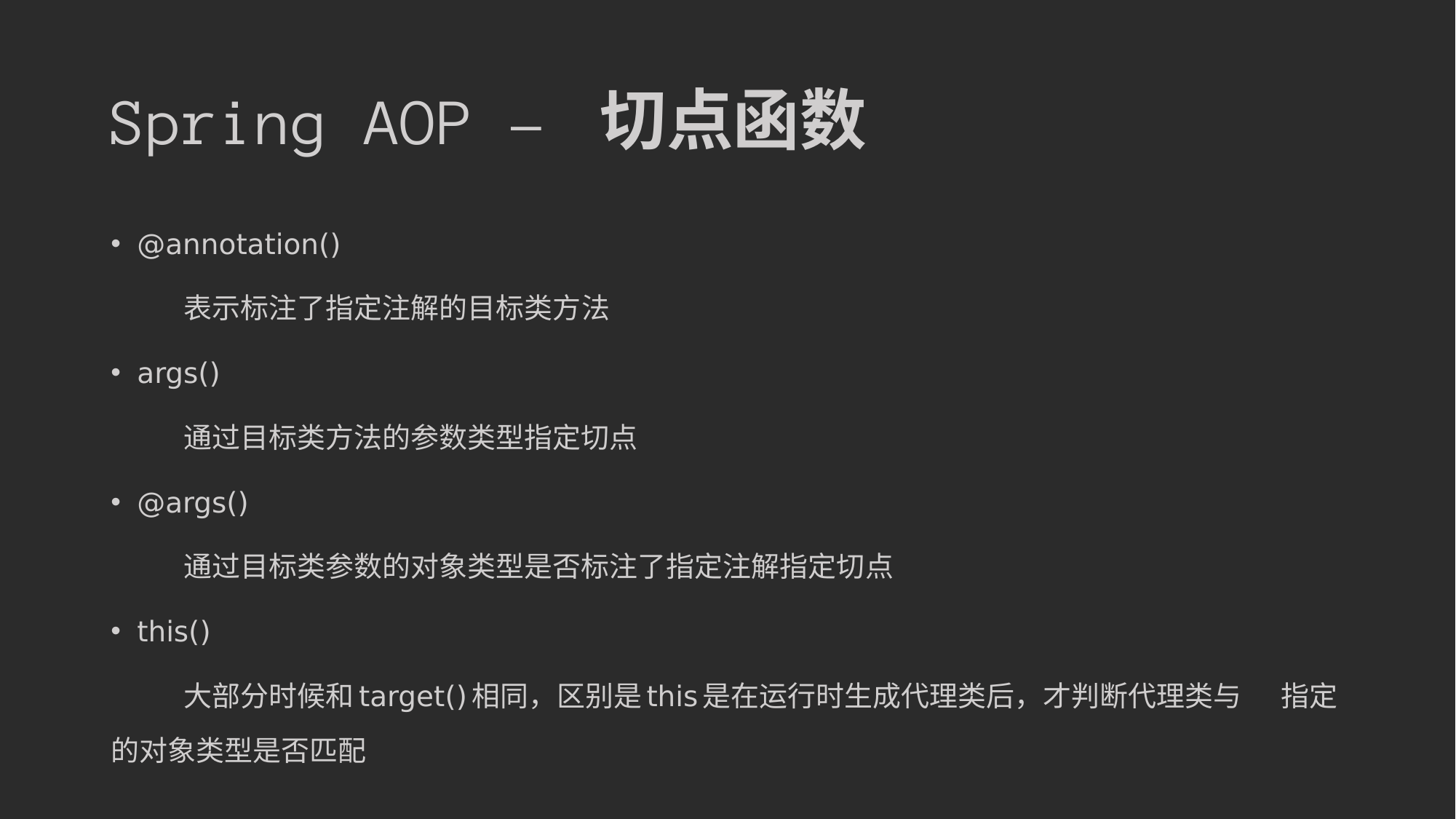

# Spring AOP – 切点函数
@annotation()
	表示标注了指定注解的目标类方法
args()
	通过目标类方法的参数类型指定切点
@args()
	通过目标类参数的对象类型是否标注了指定注解指定切点
this()
	大部分时候和target()相同，区别是this是在运行时生成代理类后，才判断代理类与	指定的对象类型是否匹配